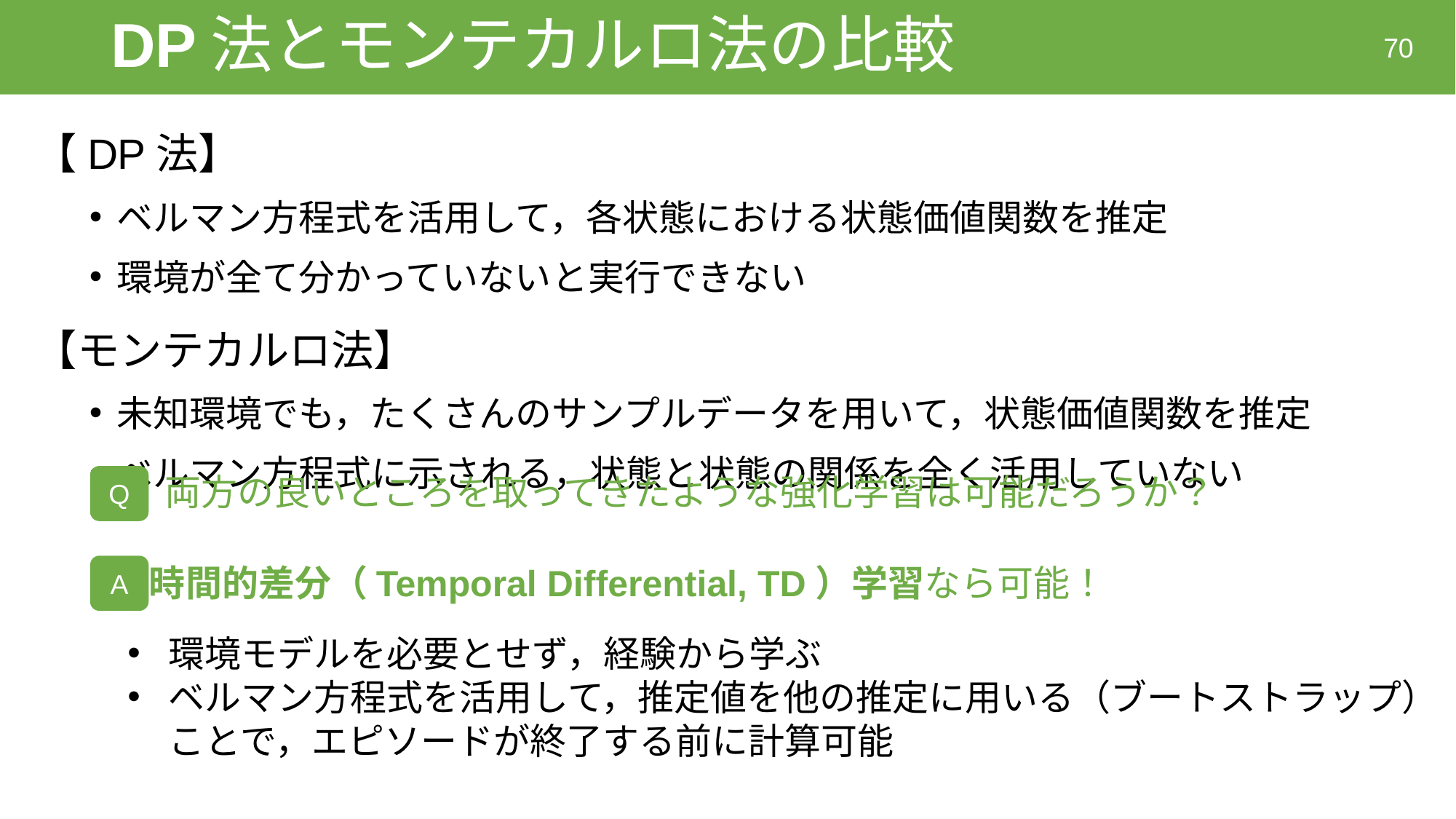

# DP法とモンテカルロ法の比較
70
【DP法】
ベルマン方程式を活用して，各状態における状態価値関数を推定
環境が全て分かっていないと実行できない
【モンテカルロ法】
未知環境でも，たくさんのサンプルデータを用いて，状態価値関数を推定
ベルマン方程式に示される，状態と状態の関係を全く活用していない
両方の良いところを取ってきたような強化学習は可能だろうか？
Q
時間的差分（Temporal Differential, TD）学習なら可能！
A
環境モデルを必要とせず，経験から学ぶ
ベルマン方程式を活用して，推定値を他の推定に用いる（ブートストラップ）
ことで，エピソードが終了する前に計算可能